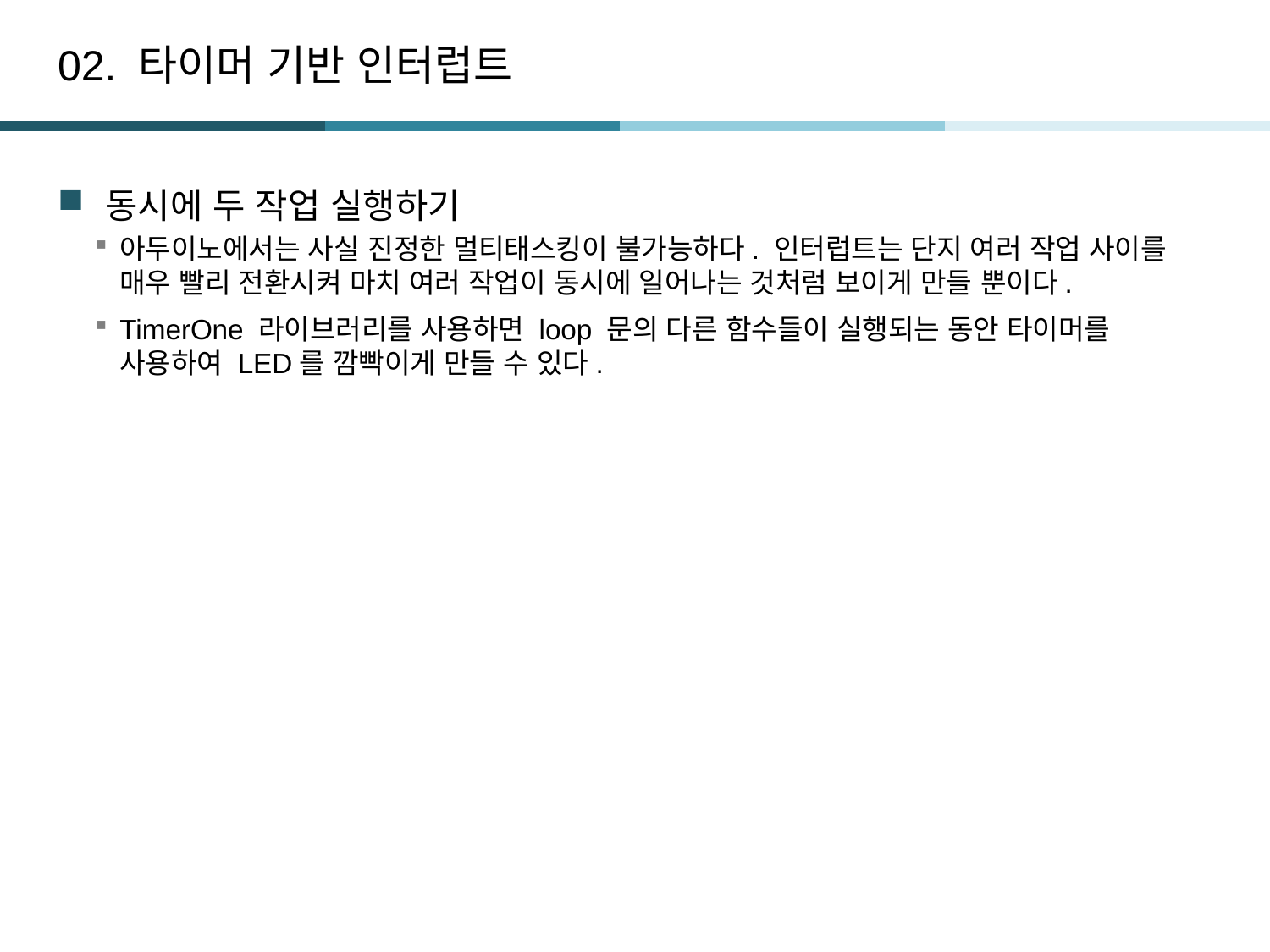

# 02. 타이머 기반 인터럽트
동시에 두 작업 실행하기
아두이노에서는 사실 진정한 멀티태스킹이 불가능하다. 인터럽트는 단지 여러 작업 사이를 매우 빨리 전환시켜 마치 여러 작업이 동시에 일어나는 것처럼 보이게 만들 뿐이다.
TimerOne 라이브러리를 사용하면 loop 문의 다른 함수들이 실행되는 동안 타이머를 사용하여 LED를 깜빡이게 만들 수 있다.